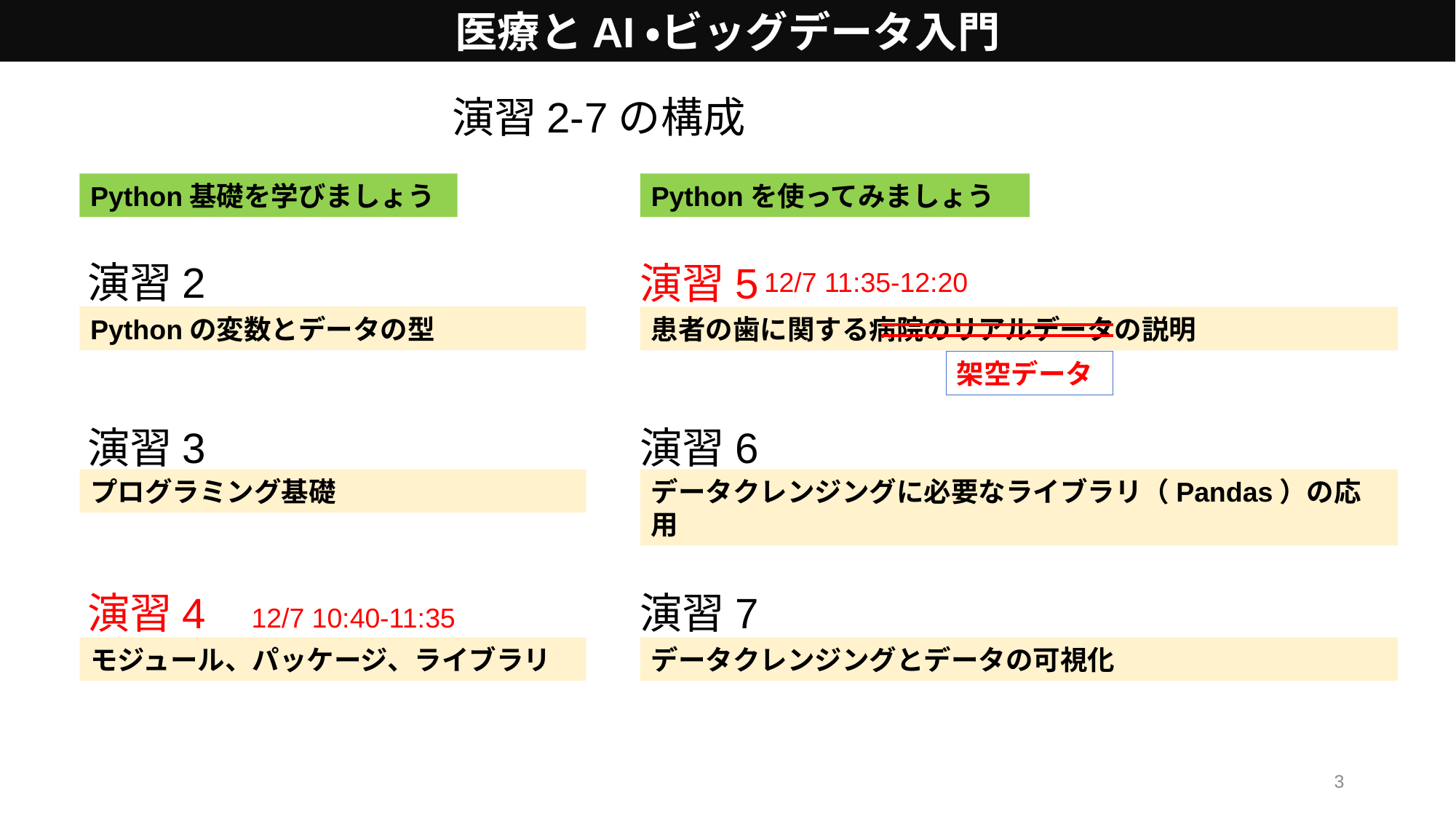

医療とAI・ビッグデータ入門
演習2-7の構成
Python基礎を学びましょう
Pythonを使ってみましょう
演習2
演習5
12/7 11:35-12:20
Pythonの変数とデータの型
患者の歯に関する病院のリアルデータの説明
架空データ
演習3
演習6
プログラミング基礎
データクレンジングに必要なライブラリ（Pandas）の応用
演習4
演習7
12/7 10:40-11:35
モジュール、パッケージ、ライブラリ
データクレンジングとデータの可視化
3